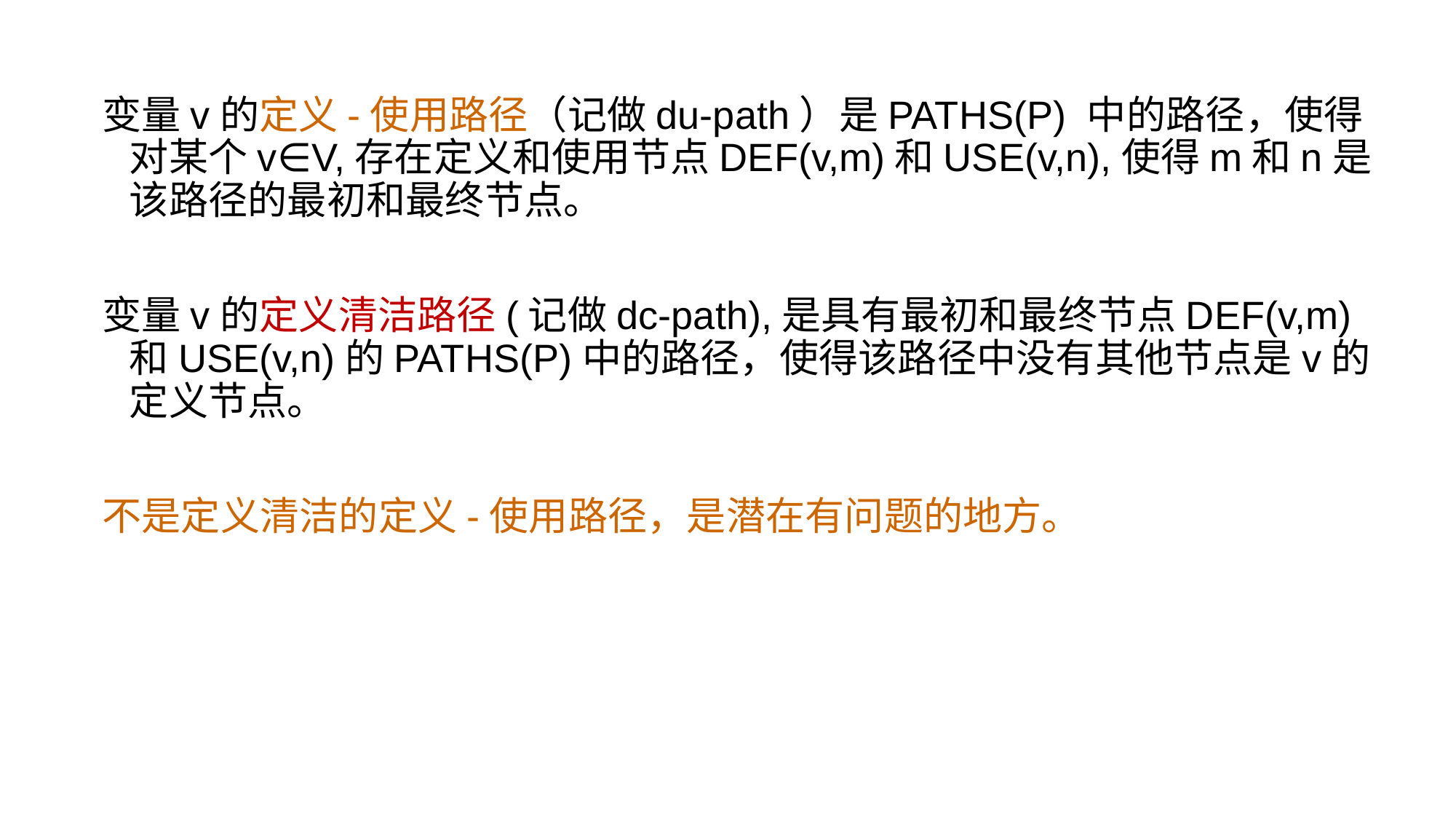

变量v的定义-使用路径（记做du-path）是PATHS(P) 中的路径，使得对某个v∈V,存在定义和使用节点DEF(v,m)和USE(v,n),使得m和n是该路径的最初和最终节点。

变量v的定义清洁路径(记做dc-path),是具有最初和最终节点DEF(v,m)和USE(v,n)的PATHS(P)中的路径，使得该路径中没有其他节点是v的定义节点。

不是定义清洁的定义-使用路径，是潜在有问题的地方。